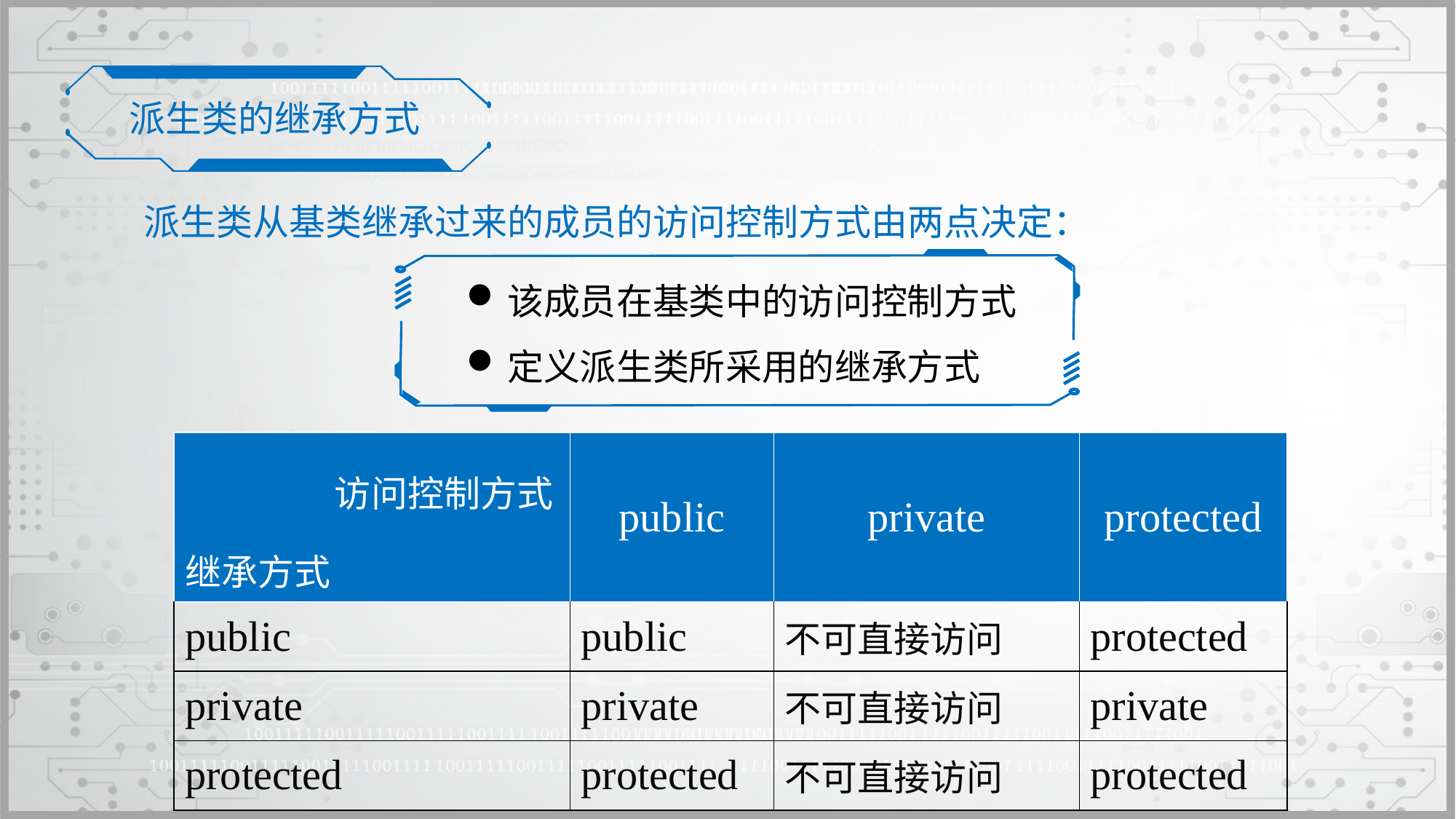

派生类的继承方式
派生类从基类继承过来的成员的访问控制方式由两点决定：

该成员在基类中的访问控制方式
定义派生类所采用的继承方式
| 访问控制方式继承方式 | public | private | protected |
| --- | --- | --- | --- |
| public | public | 不可直接访问 | protected |
| private | private | 不可直接访问 | private |
| protected | protected | 不可直接访问 | protected |